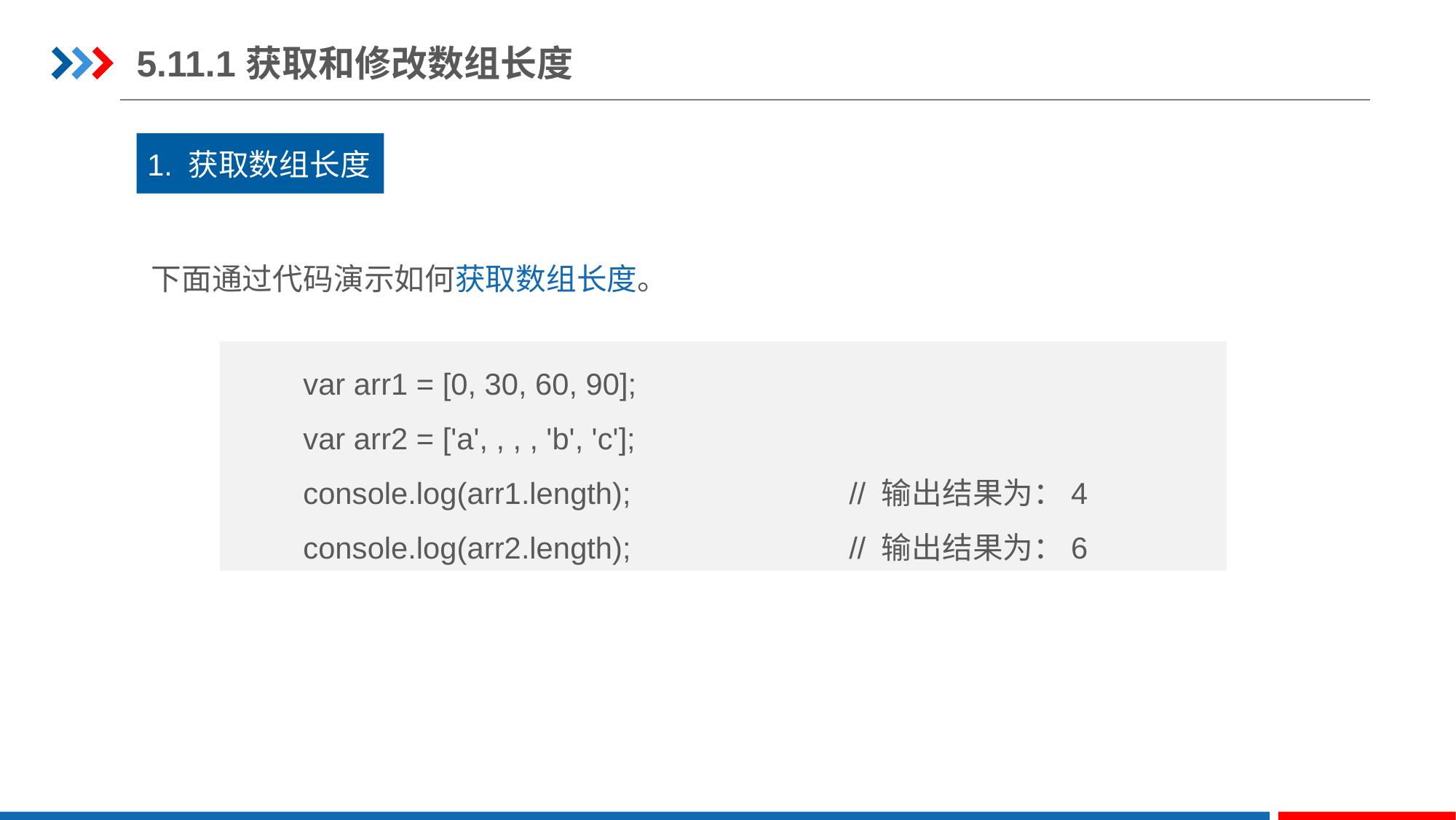

5.11.1	获取和修改数组长度
1. 获取数组长度
下面通过代码演示如何获取数组长度。
var arr1 = [0, 30, 60, 90];
var arr2 = ['a', , , , 'b', 'c'];
console.log(arr1.length);		// 输出结果为：4
console.log(arr2.length);		// 输出结果为：6